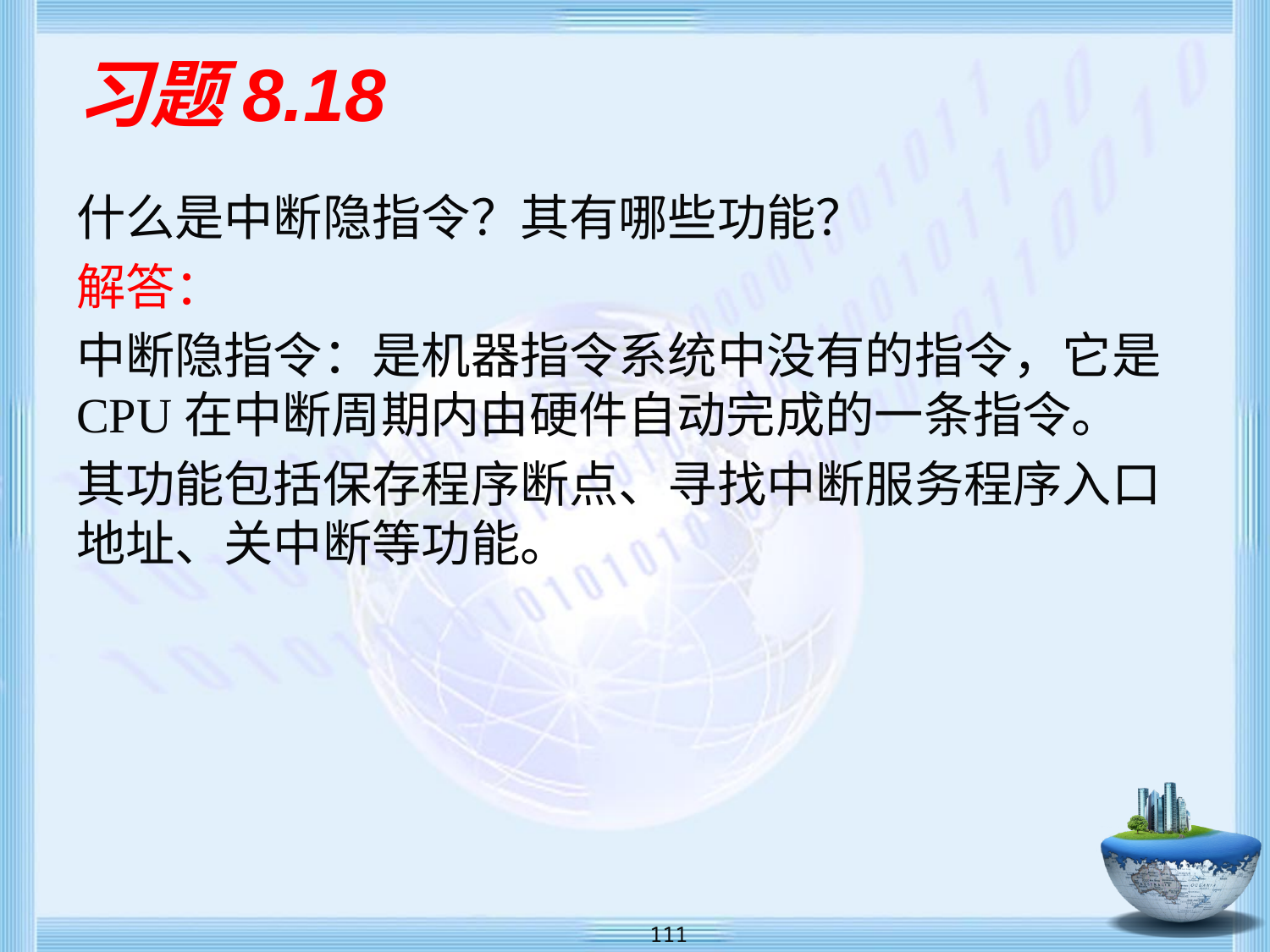

# 习题8.18
什么是中断隐指令？其有哪些功能？
解答：
中断隐指令：是机器指令系统中没有的指令，它是CPU在中断周期内由硬件自动完成的一条指令。
其功能包括保存程序断点、寻找中断服务程序入口地址、关中断等功能。

    111